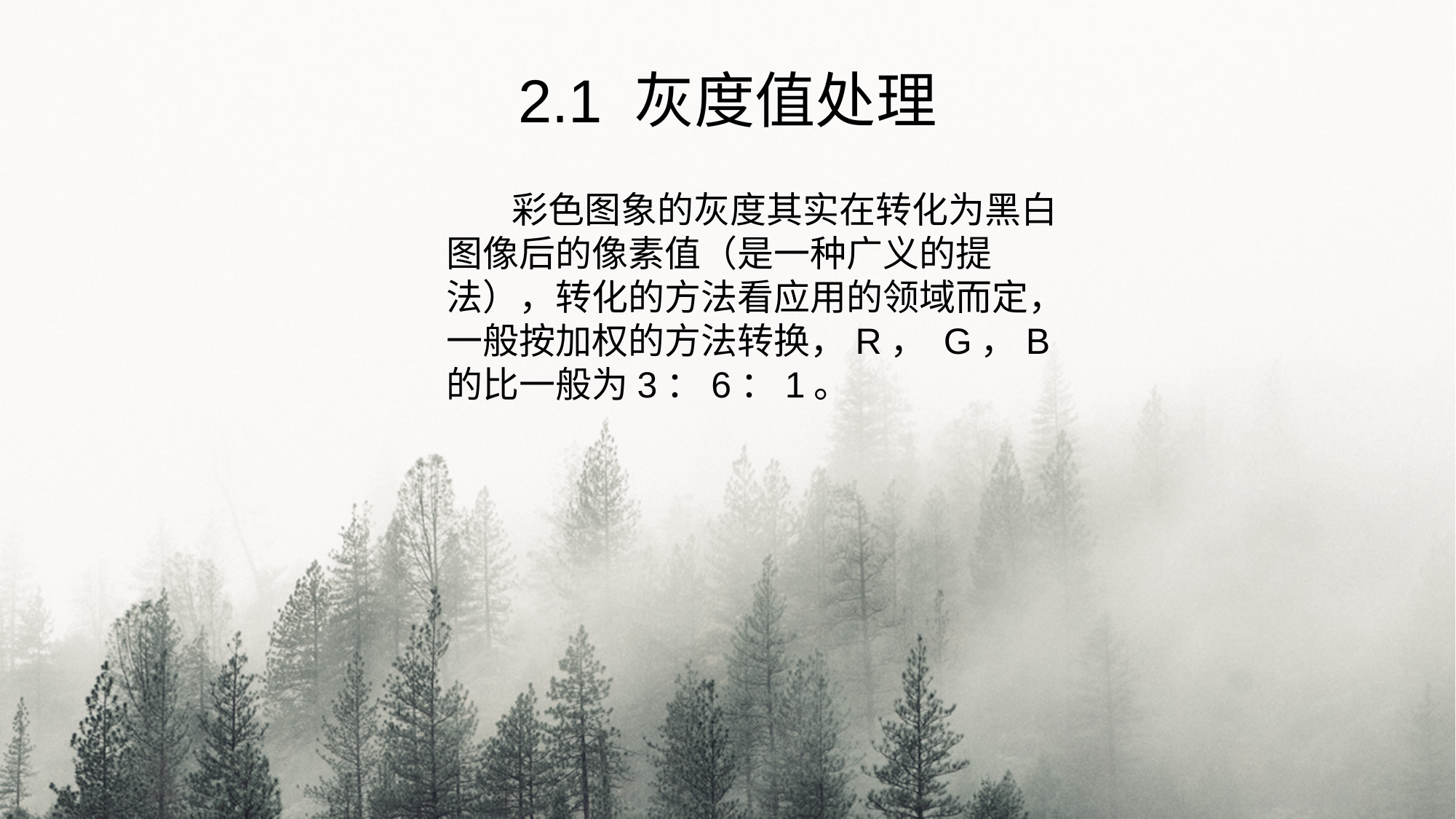

2.1 灰度值处理
        彩色图象的灰度其实在转化为黑白图像后的像素值（是一种广义的提法），转化的方法看应用的领域而定，一般按加权的方法转换，R， G，B 的比一般为3：6：1。